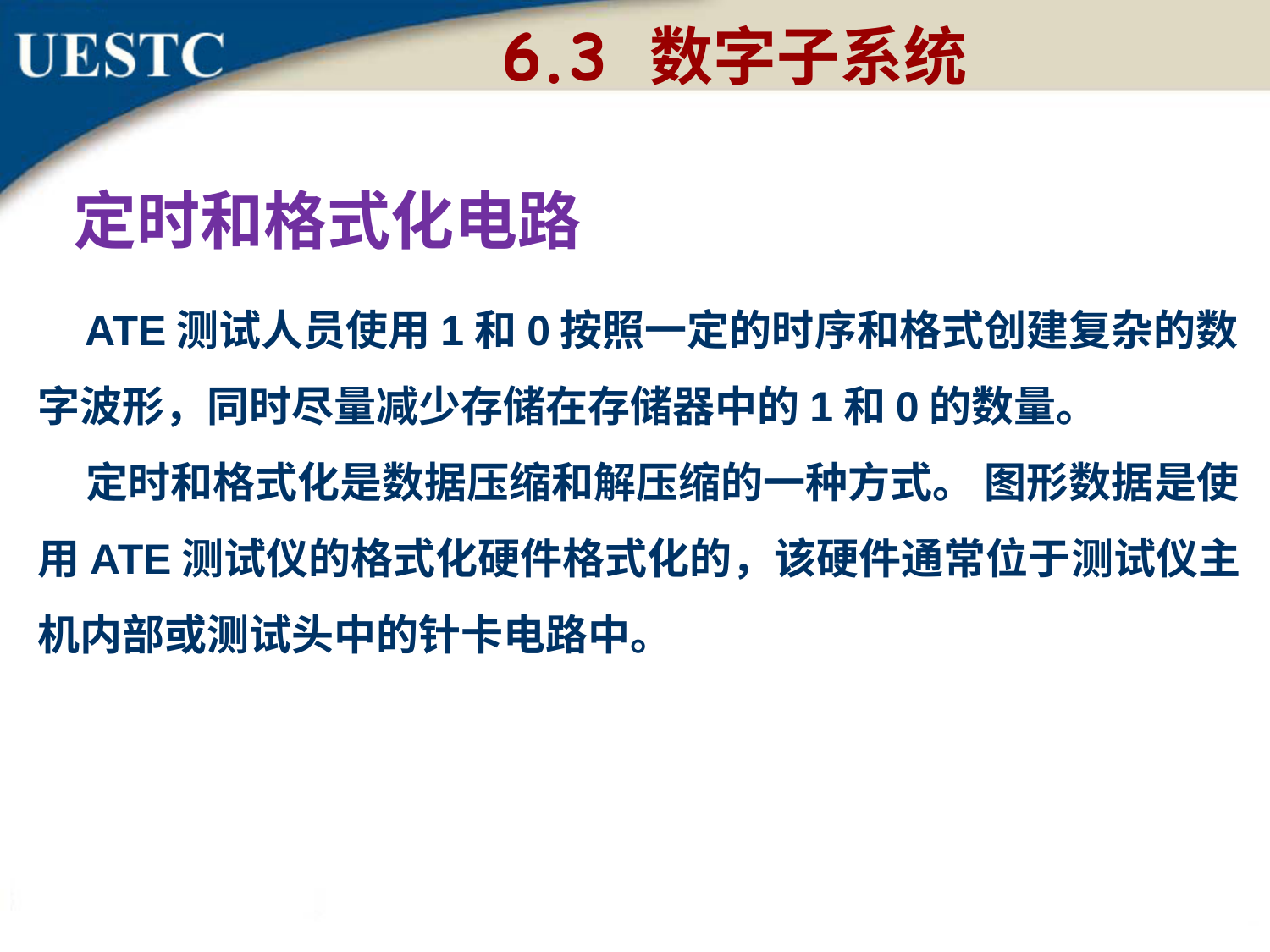

6.3 数字子系统
定时和格式化电路
    ATE测试人员使用1和0按照一定的时序和格式创建复杂的数字波形，同时尽量减少存储在存储器中的1和0的数量。
    定时和格式化是数据压缩和解压缩的一种方式。 图形数据是使用ATE测试仪的格式化硬件格式化的，该硬件通常位于测试仪主机内部或测试头中的针卡电路中。